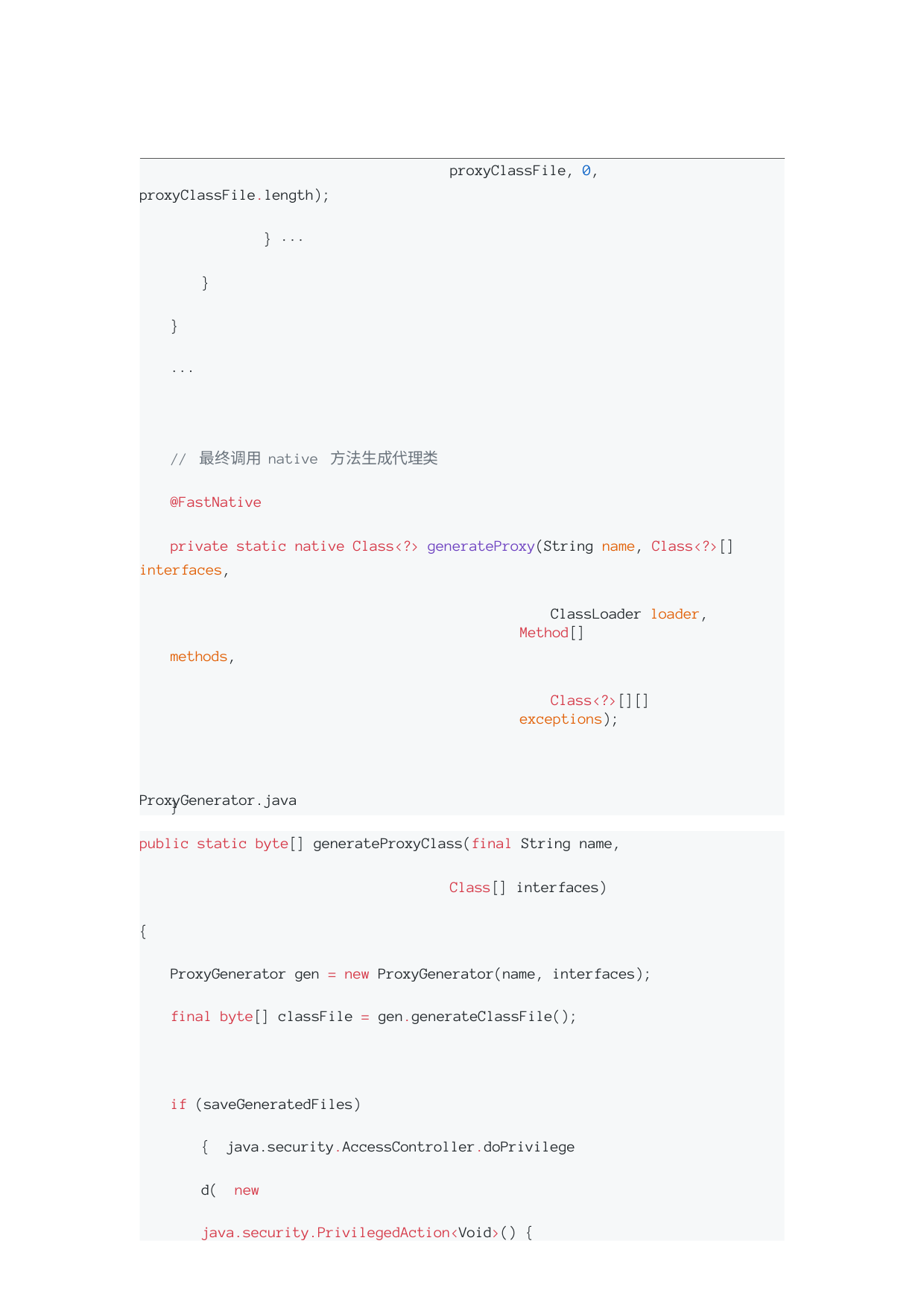

proxyClassFile, 0,
proxyClassFile.length);

} ···

}

}

···

// 最终调用 native 方法生成代理类

@FastNative

private static native Class<?> generateProxy(String name, Class<?>[]  interfaces,

ClassLoader loader, Method[]
methods,

Class<?>[][] exceptions);

}
ProxyGenerator.java
public static byte[] generateProxyClass(final String name,

Class[] interfaces)

{
ProxyGenerator gen = new ProxyGenerator(name, interfaces);  final byte[] classFile = gen.generateClassFile();

if (saveGeneratedFiles) {  java.security.AccessController.doPrivileged(  new java.security.PrivilegedAction<Void>() {
126